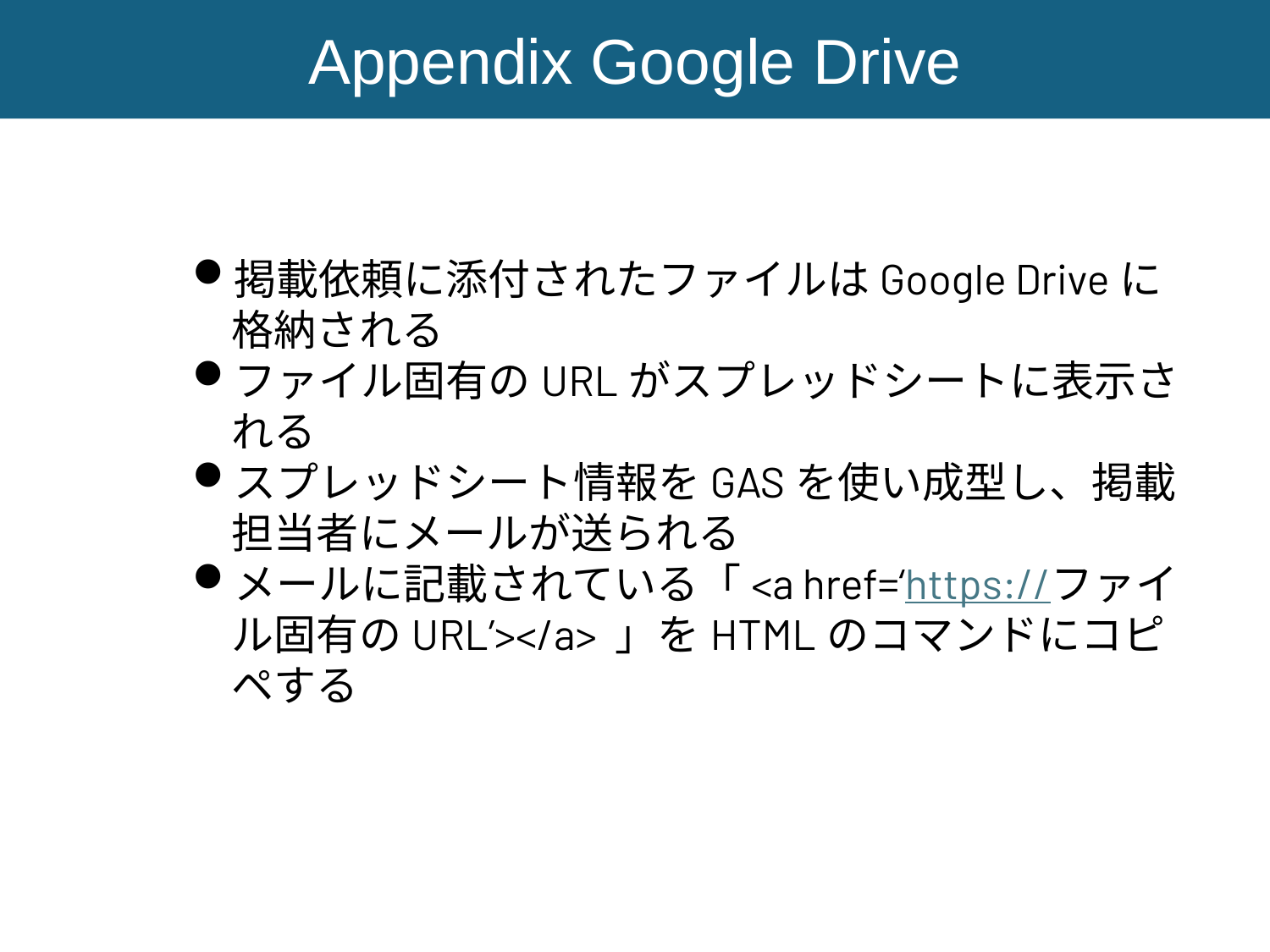

Appendix Google Drive
掲載依頼に添付されたファイルはGoogle Driveに格納される
ファイル固有のURLがスプレッドシートに表示される
スプレッドシート情報をGASを使い成型し、掲載担当者にメールが送られる
メールに記載されている「<a href=‘https://ファイル固有のURL’></a> 」をHTMLのコマンドにコピペする